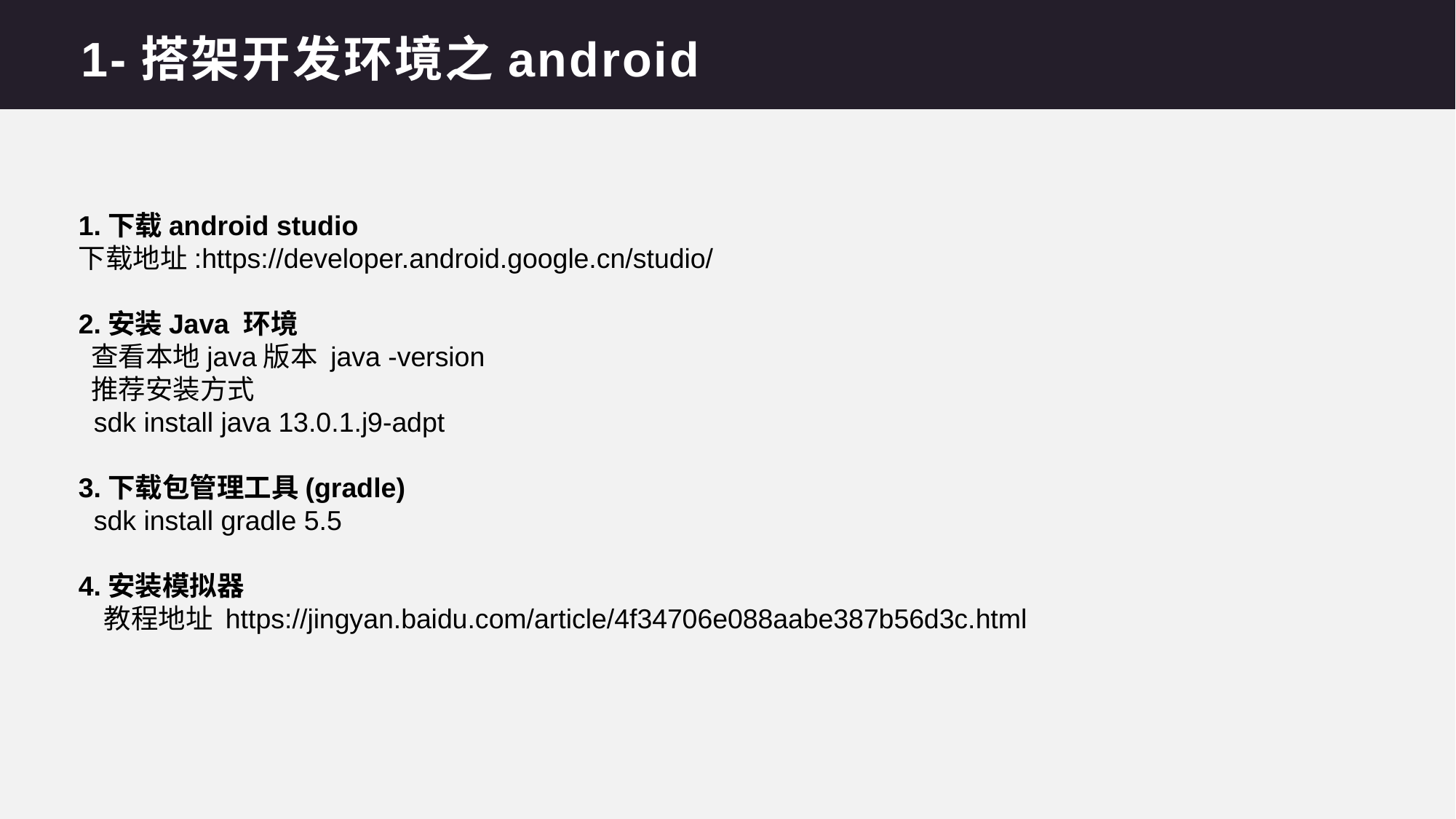

1-搭架开发环境之android
1.下载android studio
下载地址:https://developer.android.google.cn/studio/

2.安装Java 环境
 查看本地java版本 java -version
 推荐安装方式
  sdk install java 13.0.1.j9-adpt

3.下载包管理工具(gradle)
  sdk install gradle 5.5

4.安装模拟器
   教程地址 https://jingyan.baidu.com/article/4f34706e088aabe387b56d3c.html